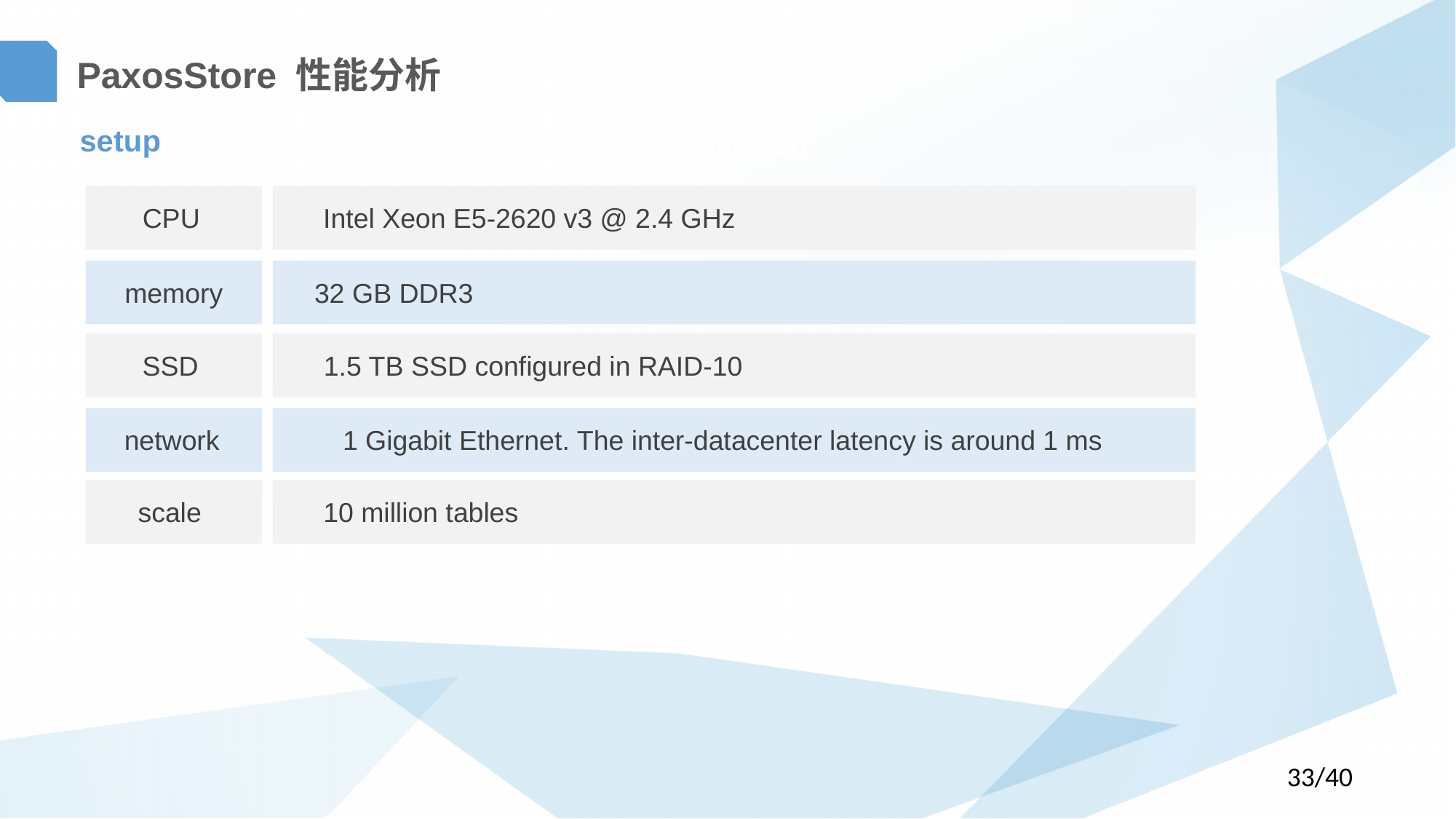

PaxosStore 性能分析
setup
Title Text

CPU
Intel Xeon E5-2620 v3 @ 2.4 GHz
memory
32 GB DDR3
SSD
1.5 TB SSD configured in RAID-10
1 Gigabit Ethernet. The inter-datacenter latency is around 1 ms
network
scale
10 million tables